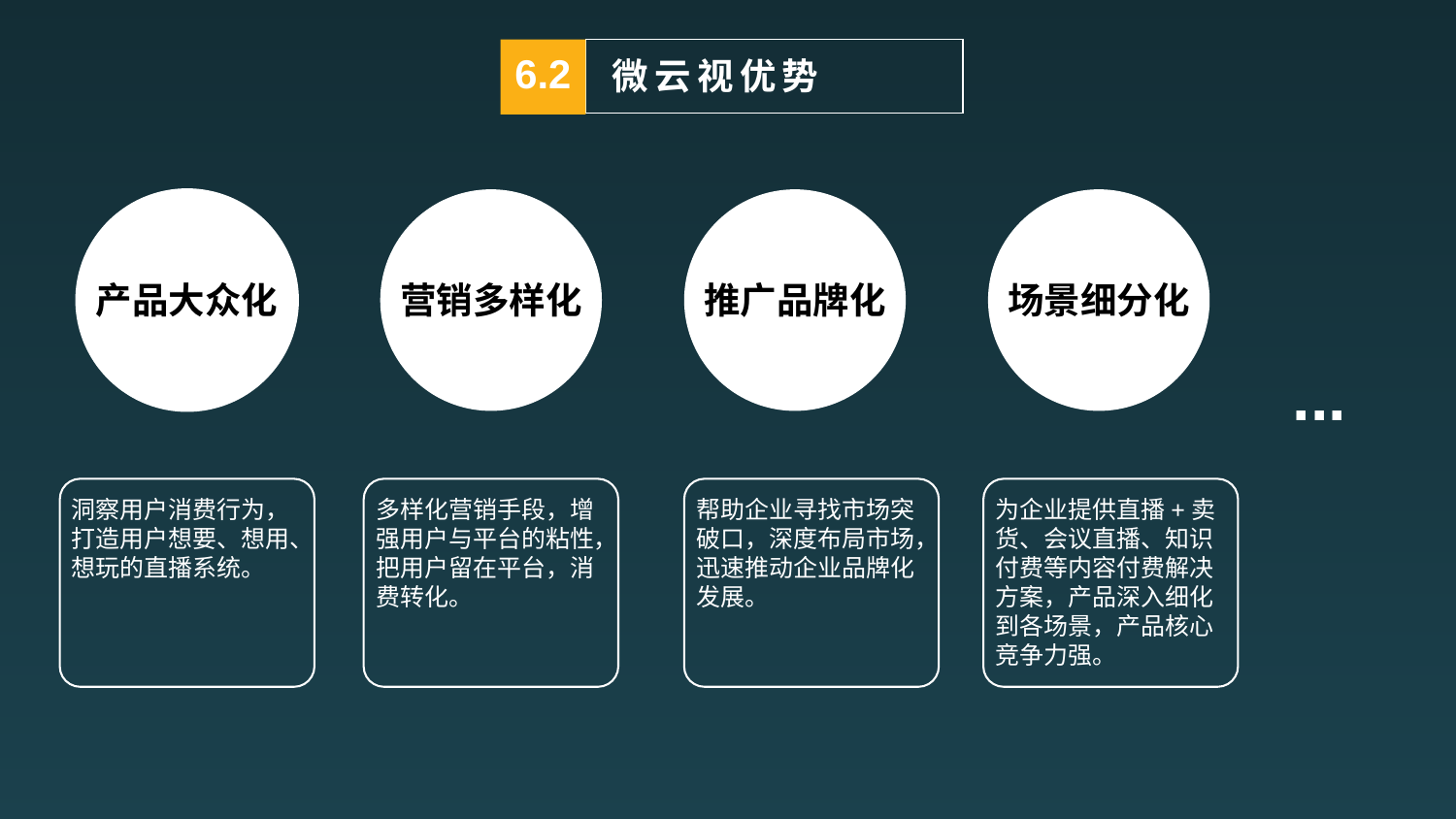

6.2
微云视优势

产品大众化

营销多样化

推广品牌化

场景细分化
...

洞察用户消费行为，打造用户想要、想用、想玩的直播系统。
多样化营销手段，增强用户与平台的粘性，把用户留在平台，消费转化。
帮助企业寻找市场突破口，深度布局市场，迅速推动企业品牌化发展。
为企业提供直播+卖货、会议直播、知识付费等内容付费解决方案，产品深入细化到各场景，产品核心竞争力强。